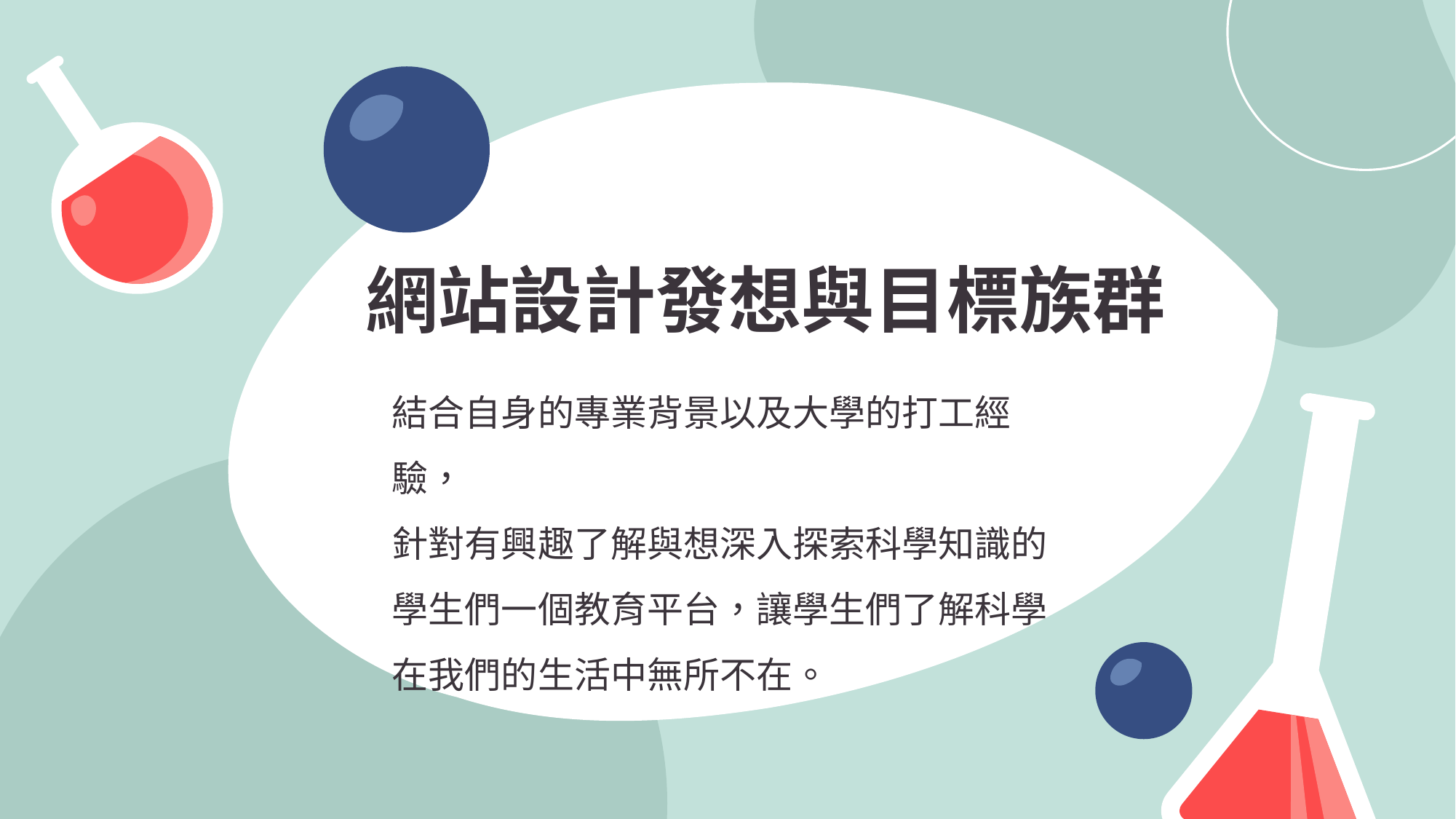

# 網站設計發想與目標族群
結合自身的專業背景以及大學的打工經驗，
針對有興趣了解與想深入探索科學知識的學生們一個教育平台，讓學生們了解科學在我們的生活中無所不在。